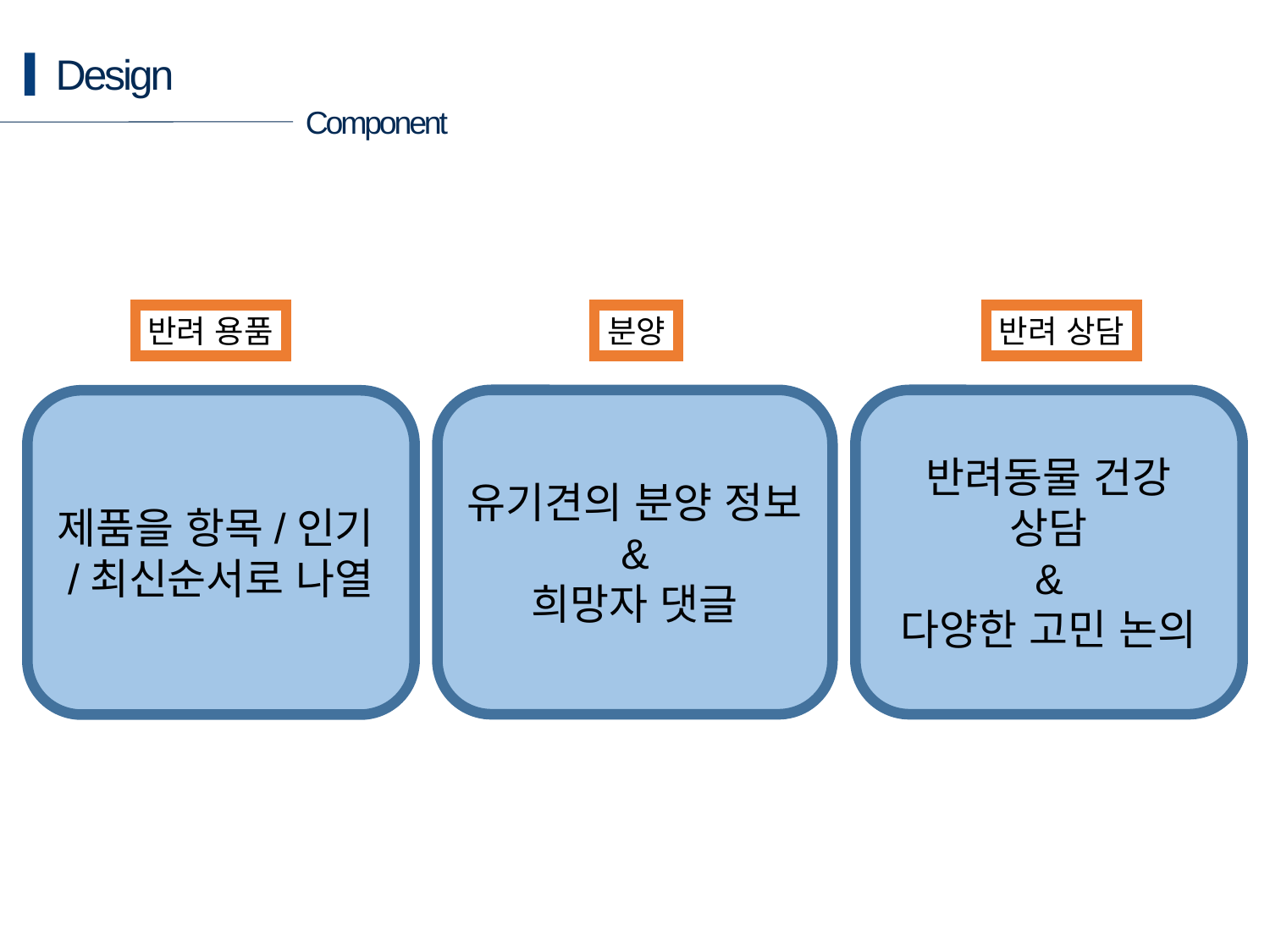

Design

Component
반려 용품
분양
반려 상담
반려동물 건강 상담
&
다양한 고민 논의
유기견의 분양 정보
&
희망자 댓글
제품을 항목/인기/최신순서로 나열